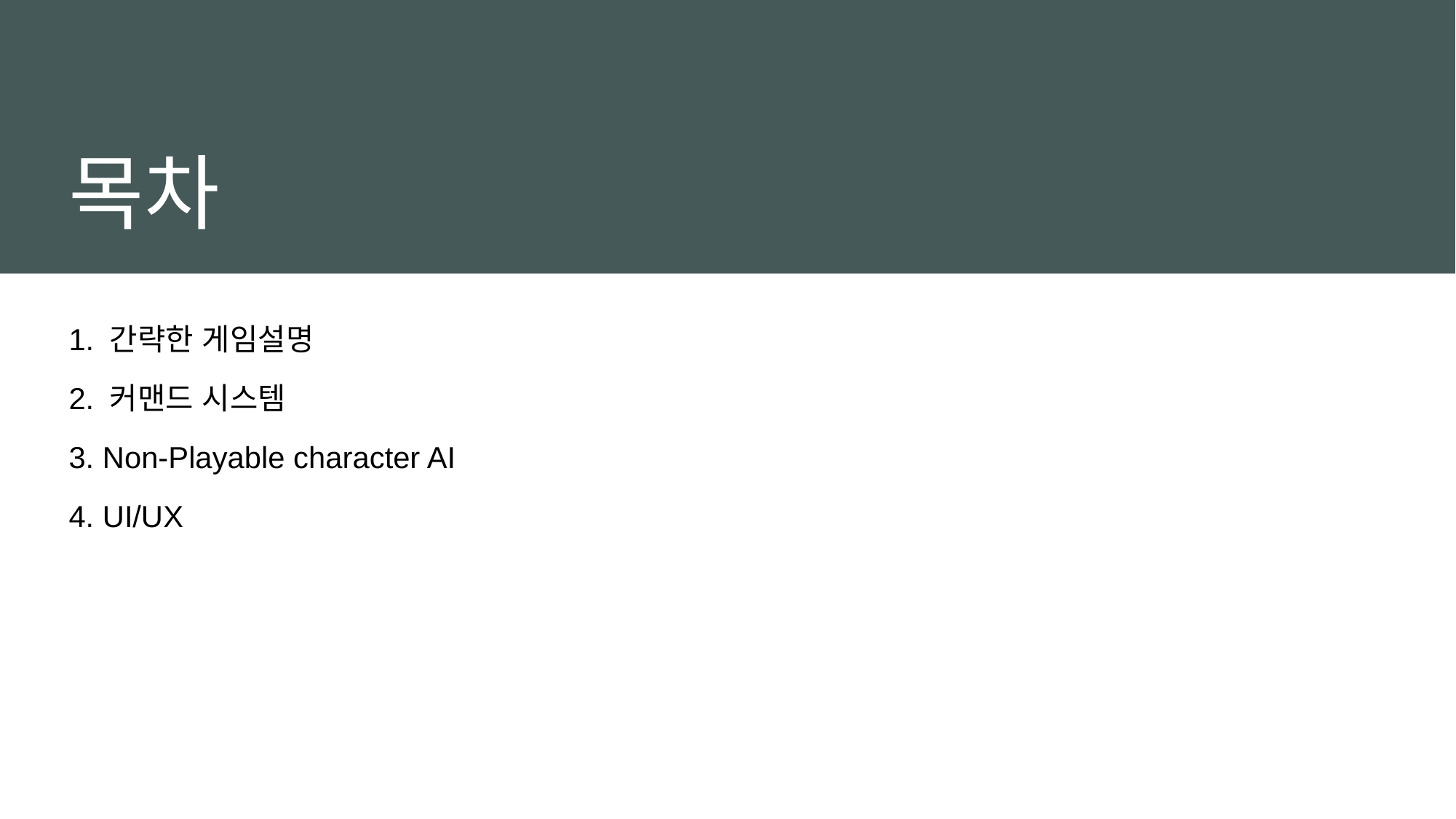

# 목차
1. 간략한 게임설명
2. 커맨드 시스템
3. Non-Playable character AI
4. UI/UX